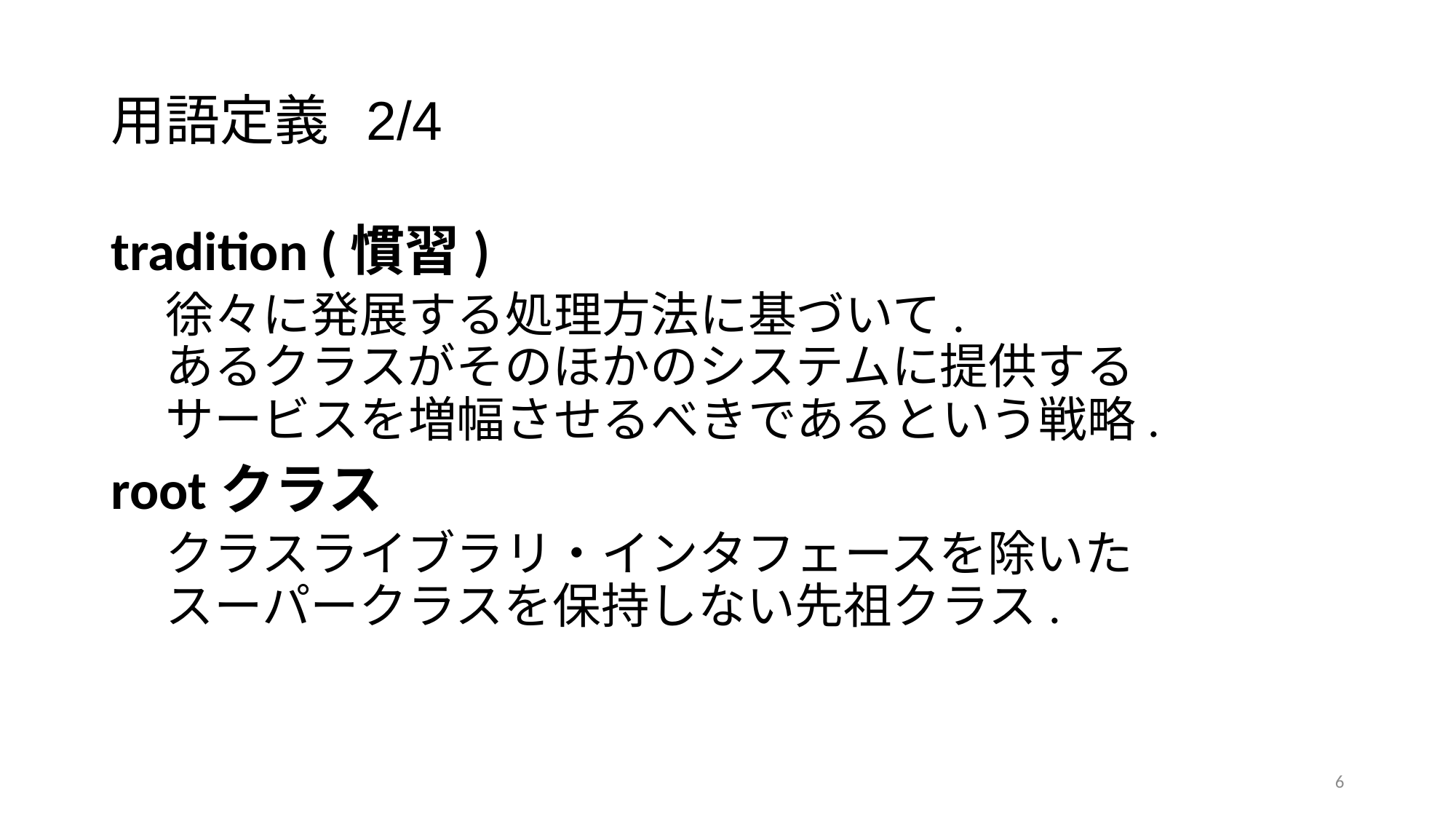

# 用語定義  2/4
tradition (慣習)
徐々に発展する処理方法に基づいて.
あるクラスがそのほかのシステムに提供する
サービスを増幅させるべきであるという戦略.
rootクラス
クラスライブラリ・インタフェースを除いた
スーパークラスを保持しない先祖クラス.
6